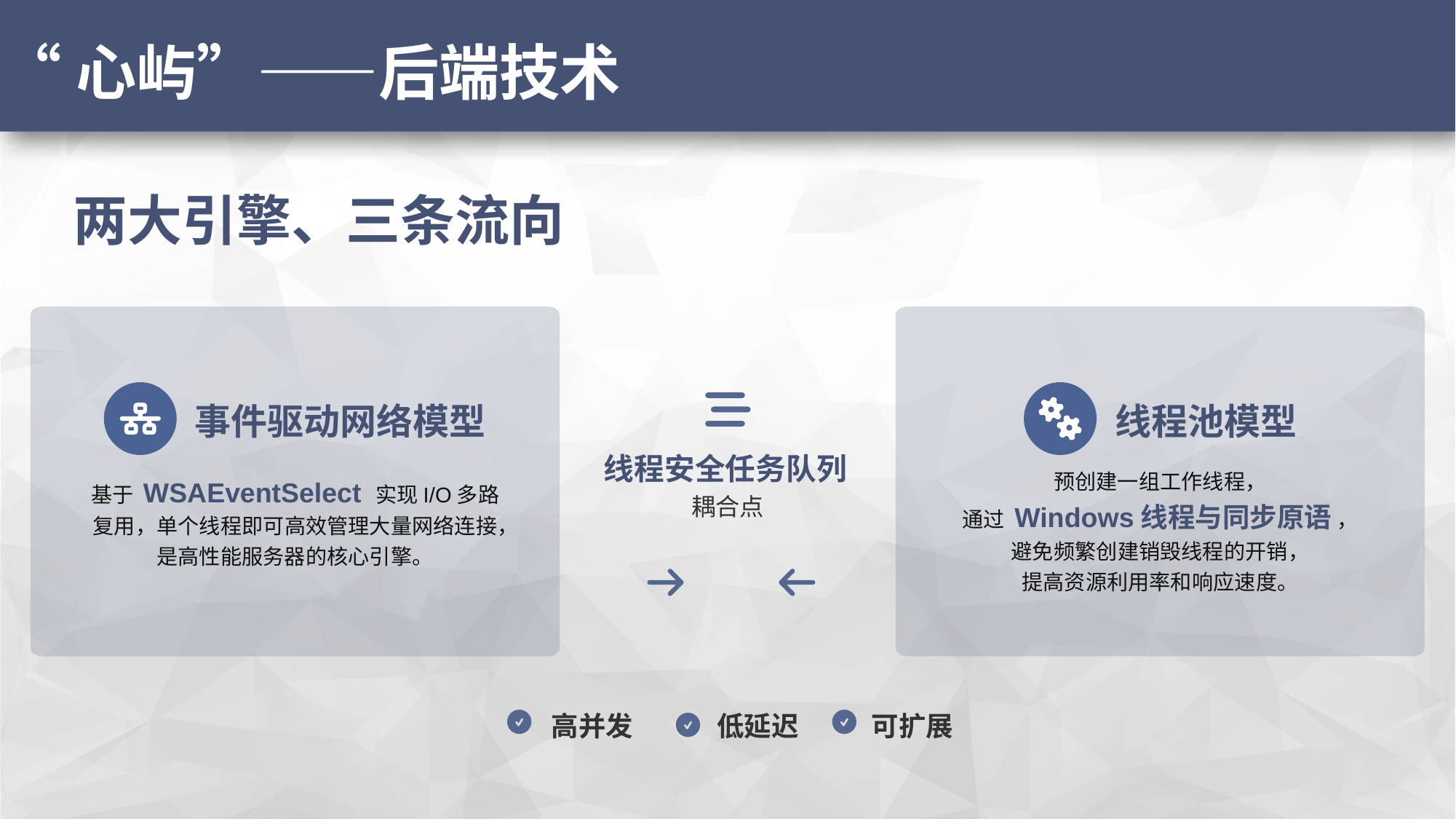

“心屿”——后端技术
两大引擎、三条流向

事件驱动网络模型
线程池模型

线程安全任务队列
基于 WSAEventSelect 实现I/O多路复用，单个线程即可高效管理大量网络连接，
是高性能服务器的核心引擎。
耦合点
预创建一组工作线程，
通过 Windows线程与同步原语 ，
避免频繁创建销毁线程的开销，
提高资源利用率和响应速度。

高并发
低延迟
可扩展